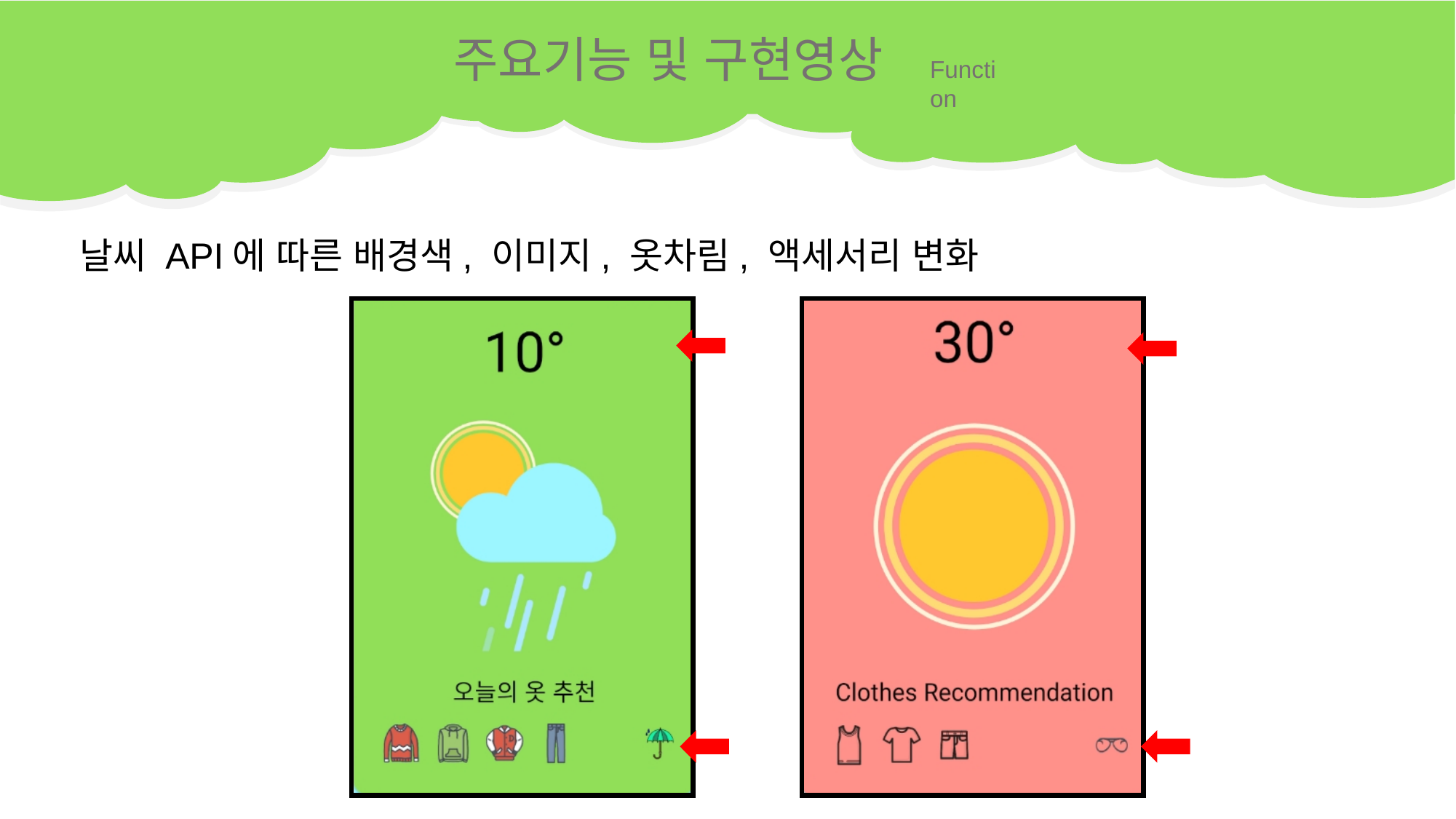

주요기능 및 구현영상
Function
날씨 API에 따른 배경색, 이미지, 옷차림, 액세서리 변화